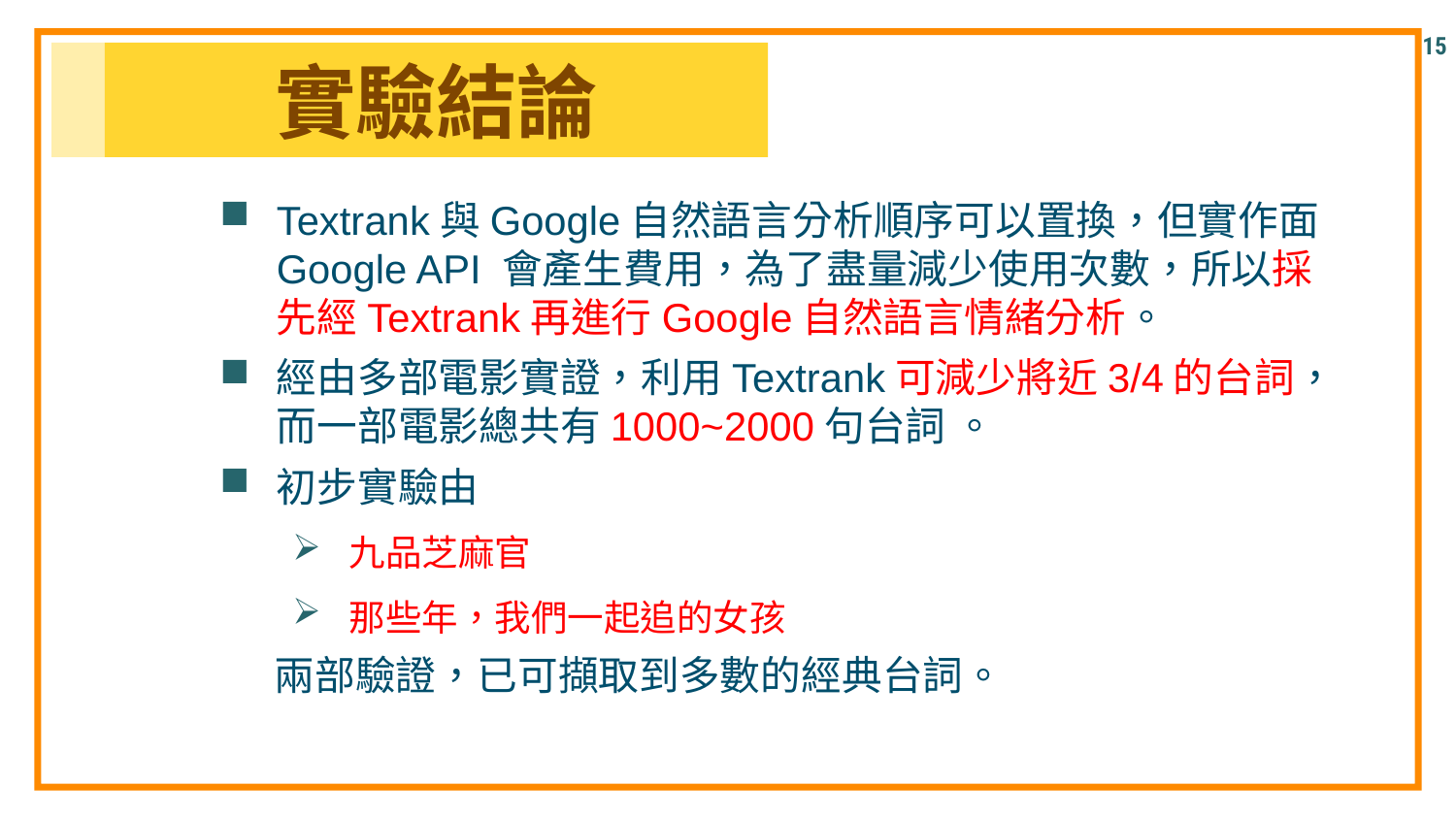

實驗結論
Textrank與Google自然語言分析順序可以置換，但實作面Google API 會產生費用，為了盡量減少使用次數，所以採先經Textrank再進行Google自然語言情緒分析。
經由多部電影實證，利用Textrank可減少將近3/4的台詞，而一部電影總共有1000~2000句台詞 。
初步實驗由
九品芝麻官
那些年，我們一起追的女孩
     兩部驗證，已可擷取到多數的經典台詞。